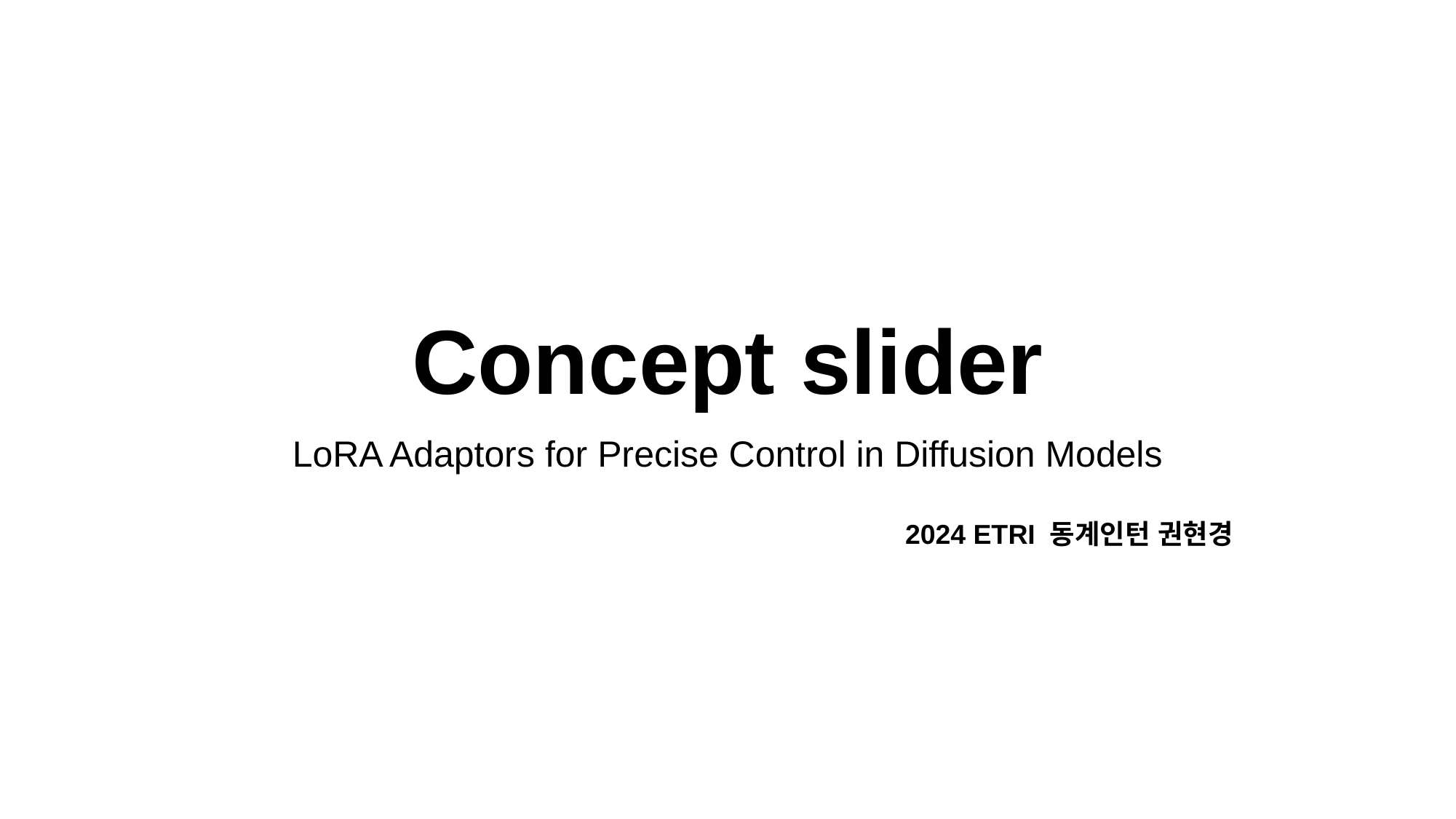

# Concept slider
LoRA Adaptors for Precise Control in Diffusion Models
2024 ETRI 동계인턴 권현경